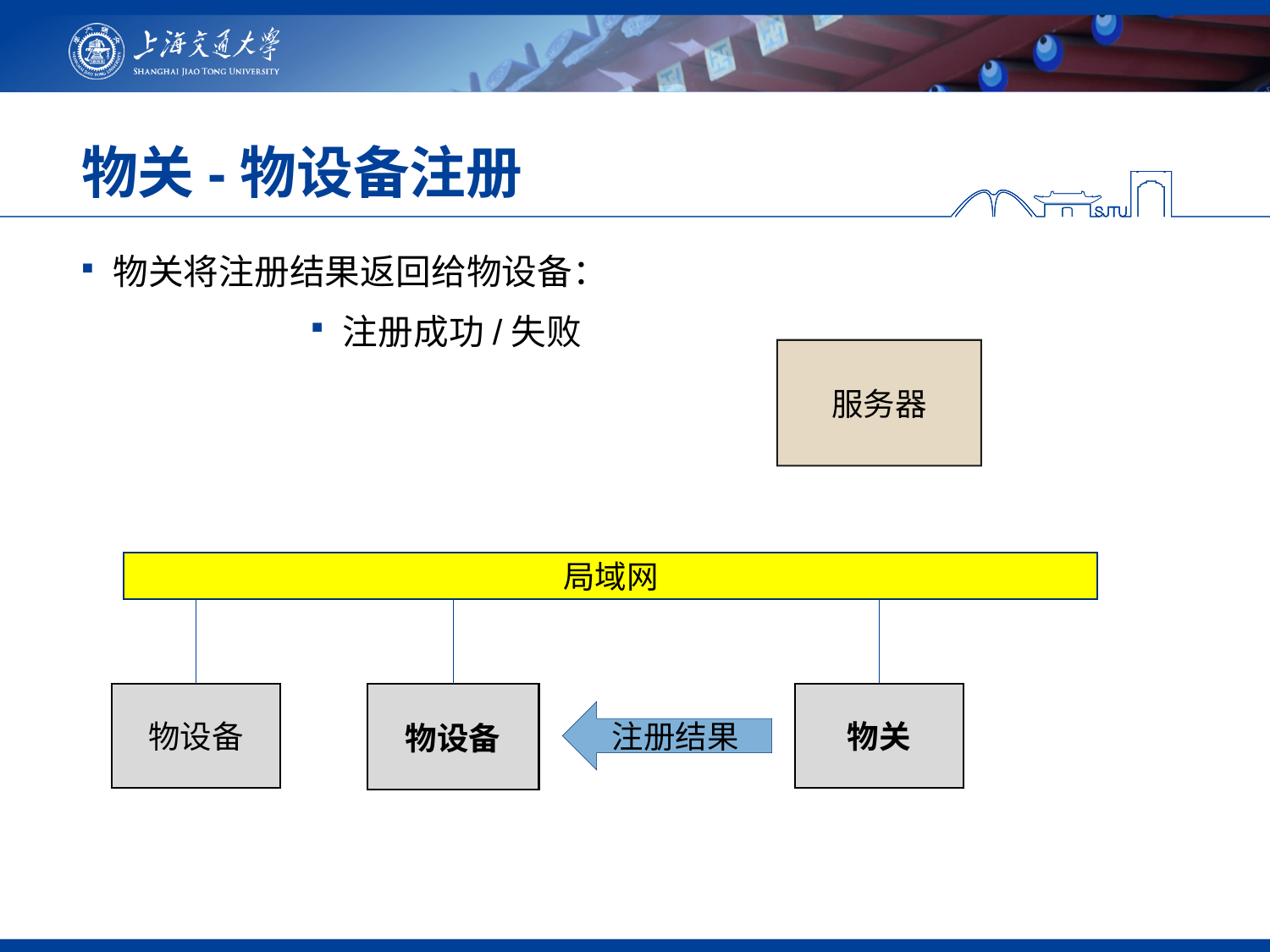

# 物关-物设备注册
物关将注册结果返回给物设备：
注册成功/失败
服务器
局域网
物设备
物关
物设备
注册结果